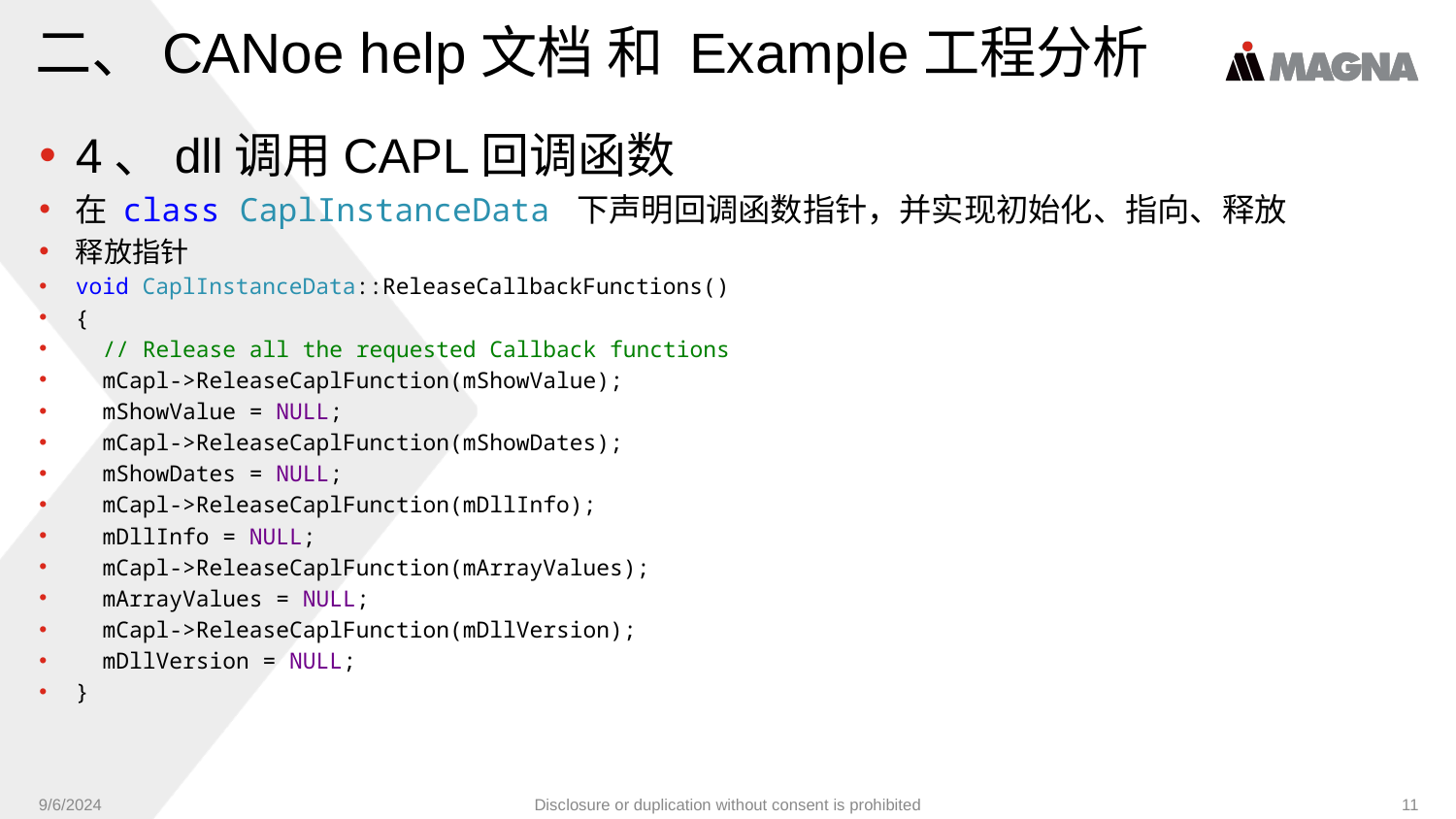

# 二、CANoe help文档 和 Example工程分析
4、dll调用CAPL回调函数
在 class CaplInstanceData 下声明回调函数指针，并实现初始化、指向、释放
释放指针
void CaplInstanceData::ReleaseCallbackFunctions()
{
  // Release all the requested Callback functions
  mCapl->ReleaseCaplFunction(mShowValue);
  mShowValue = NULL;
  mCapl->ReleaseCaplFunction(mShowDates);
  mShowDates = NULL;
  mCapl->ReleaseCaplFunction(mDllInfo);
  mDllInfo = NULL;
  mCapl->ReleaseCaplFunction(mArrayValues);
  mArrayValues = NULL;
  mCapl->ReleaseCaplFunction(mDllVersion);
  mDllVersion = NULL;
}
9/6/2024
Disclosure or duplication without consent is prohibited
11